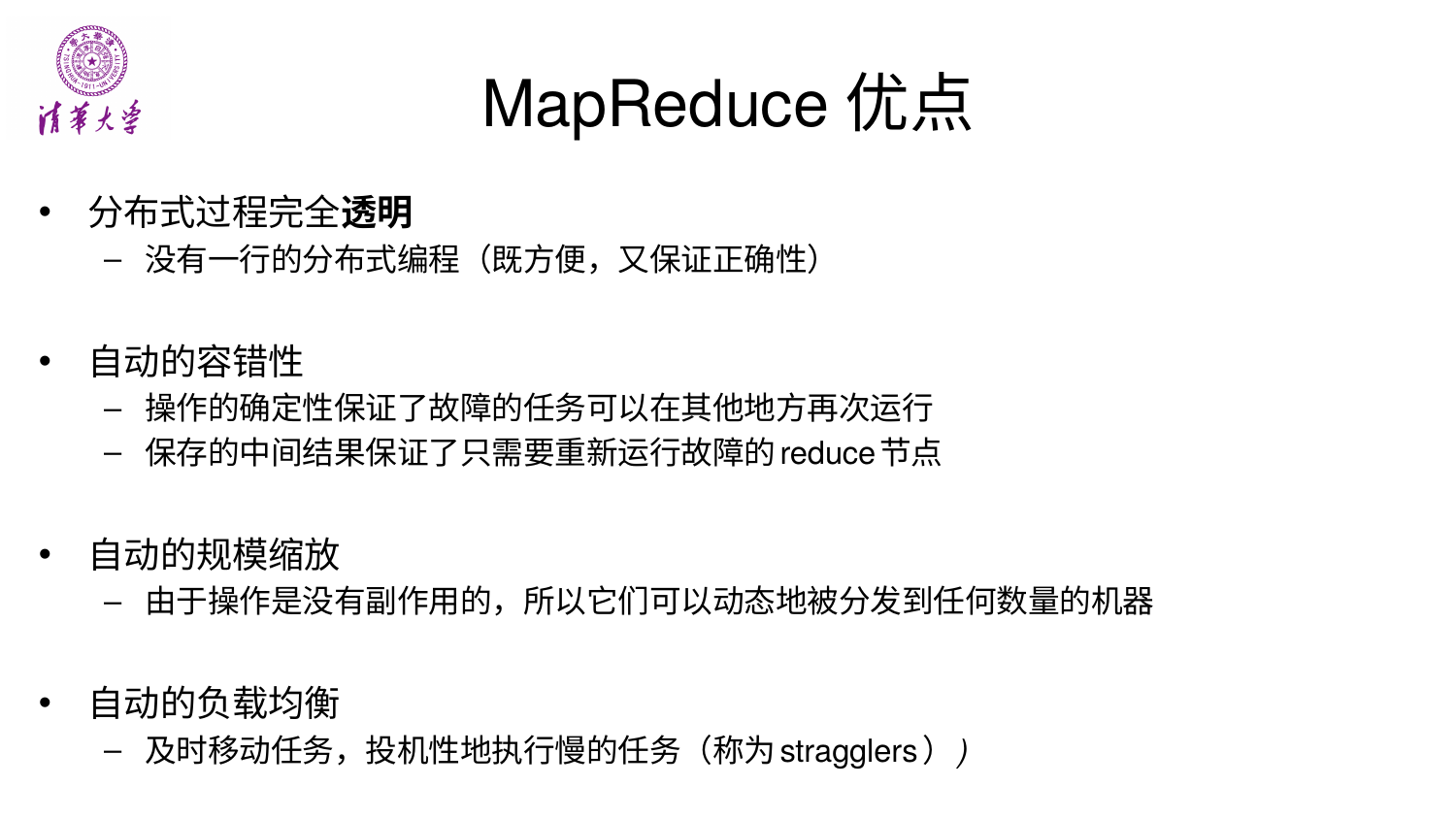

# MapReduce优点
分布式过程完全透明
没有一行的分布式编程（既方便，又保证正确性）

自动的容错性
操作的确定性保证了故障的任务可以在其他地方再次运行
保存的中间结果保证了只需要重新运行故障的reduce节点

自动的规模缩放
由于操作是没有副作用的，所以它们可以动态地被分发到任何数量的机器

自动的负载均衡
及时移动任务，投机性地执行慢的任务（称为stragglers）)